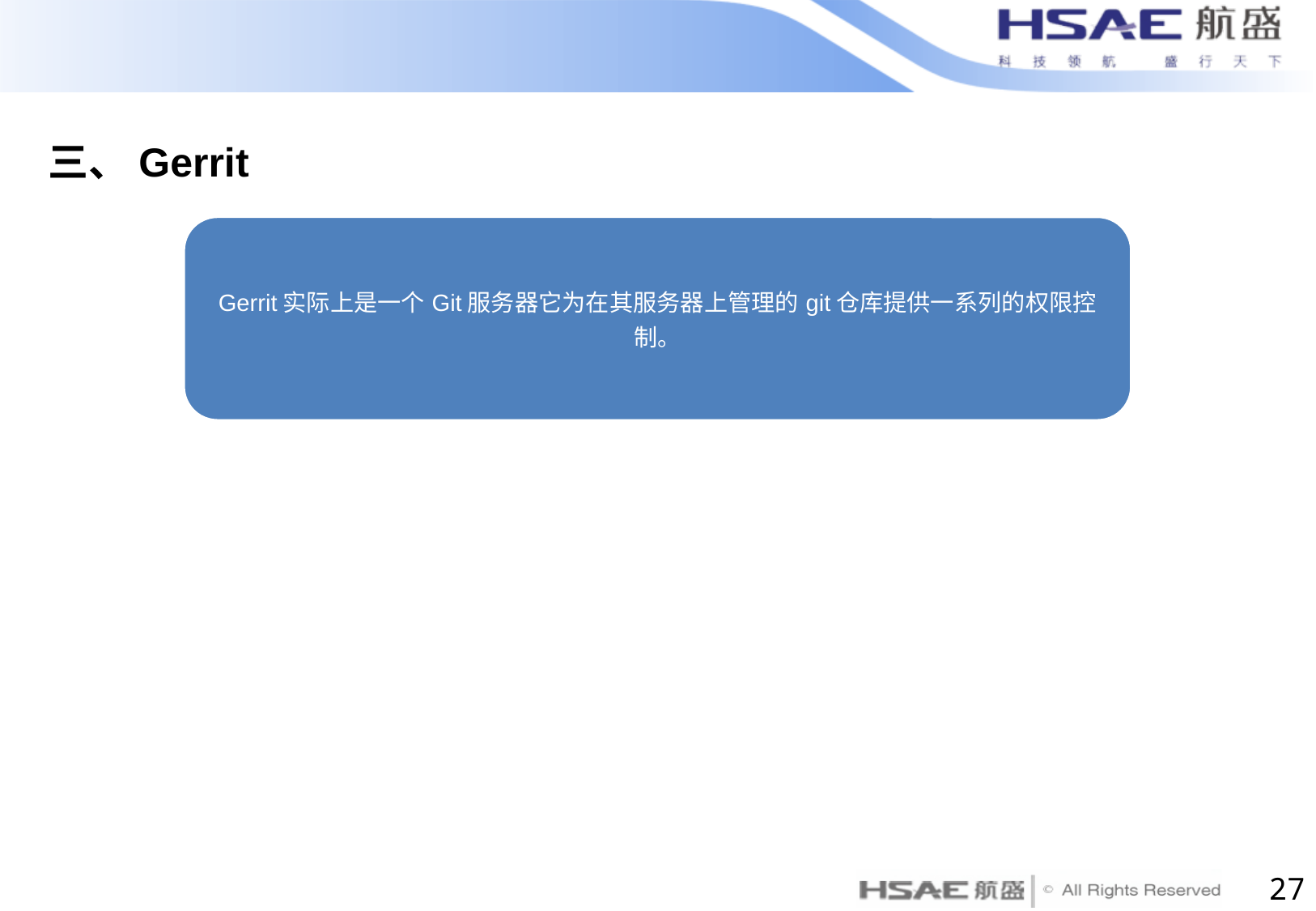

三、Gerrit
Gerrit实际上是一个Git服务器它为在其服务器上管理的git仓库提供一系列的权限控制。